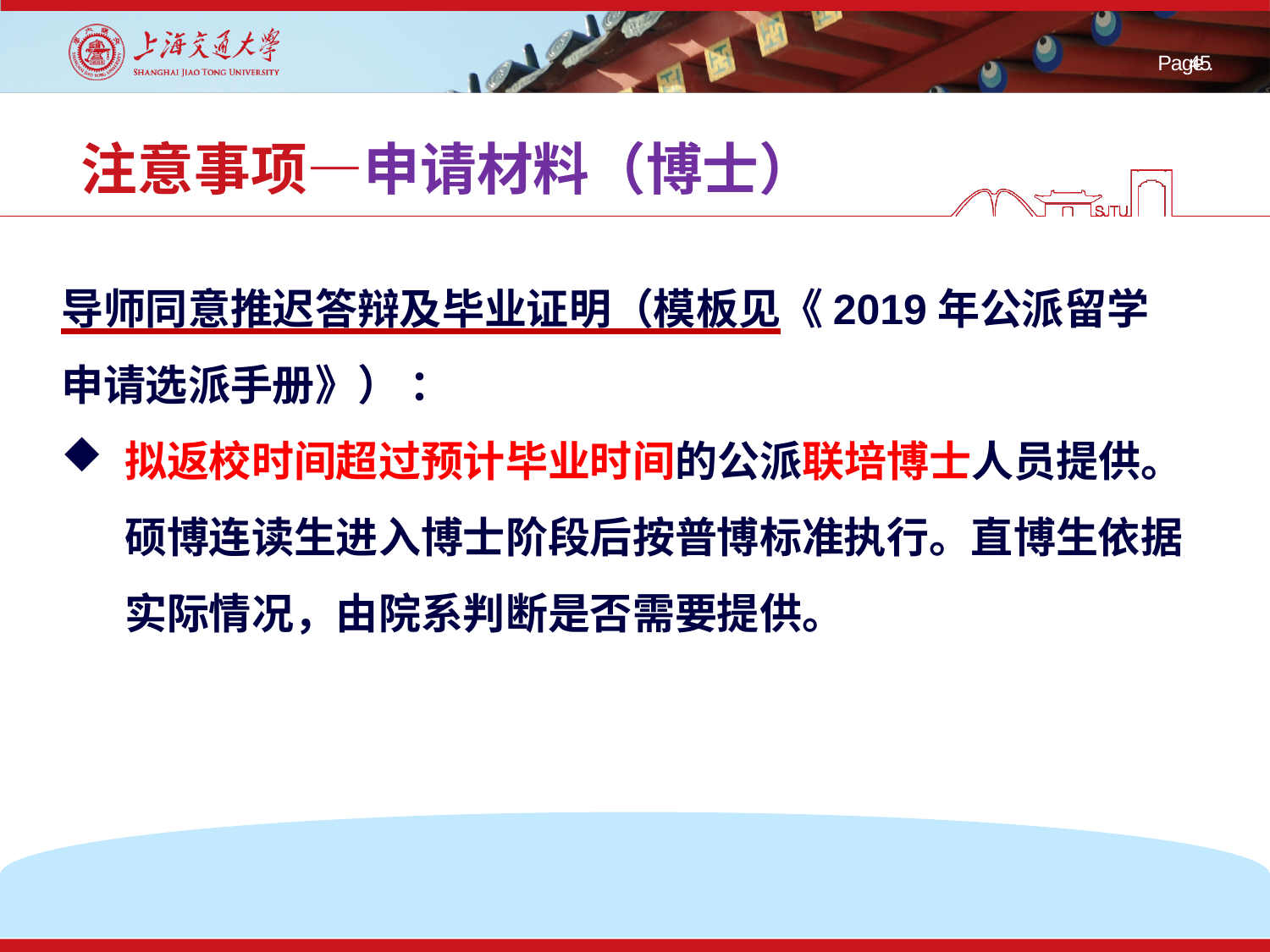

# 注意事项—申请材料（博士）

导师同意推迟答辩及毕业证明（模板见《2019年公派留学申请选派手册》） ：
拟返校时间超过预计毕业时间的公派联培博士人员提供。硕博连读生进入博士阶段后按普博标准执行。直博生依据实际情况，由院系判断是否需要提供。